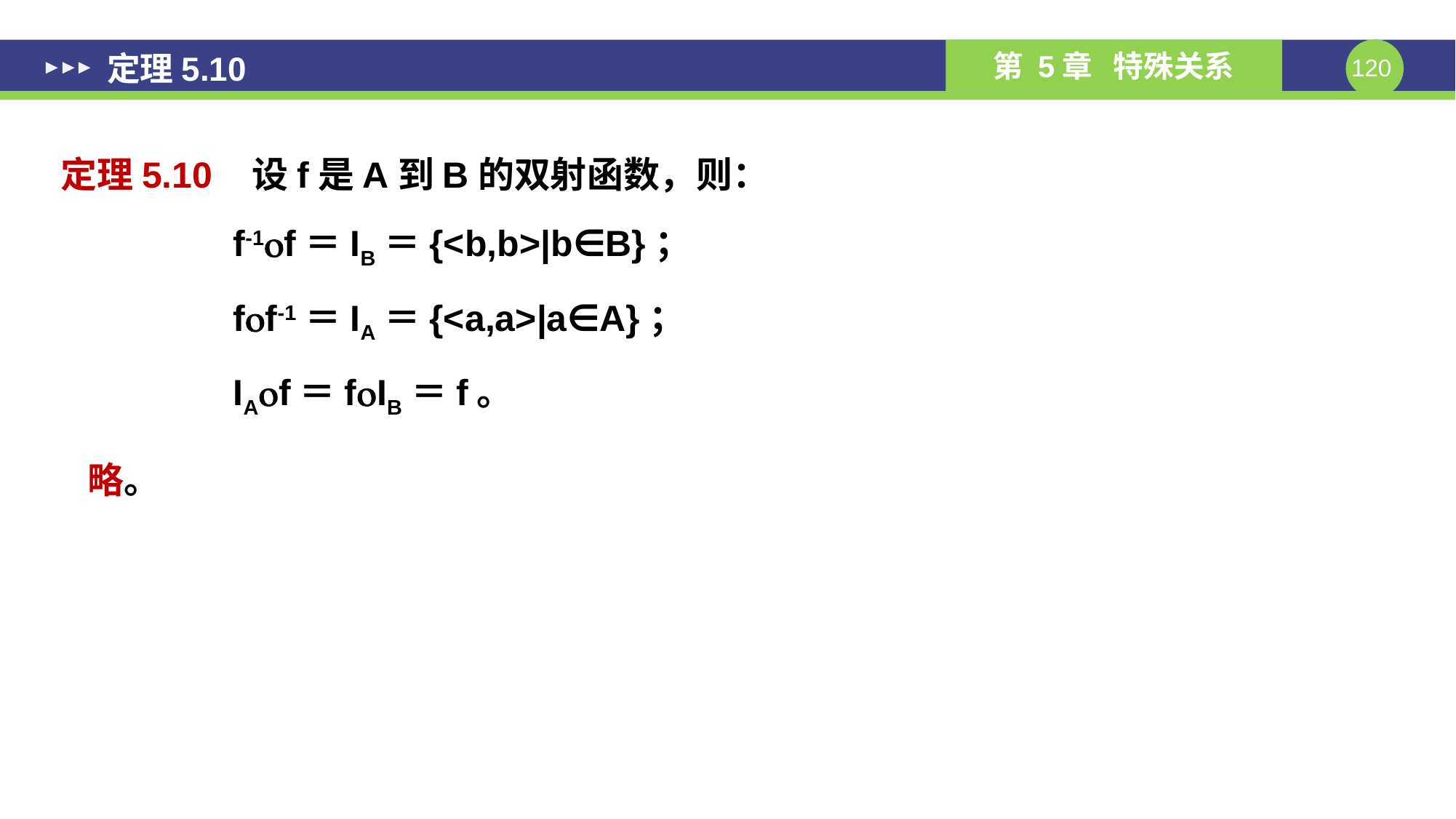

# 定理5.10
定理5.10   设f是A到B的双射函数，则：
		f-1οf＝IB＝{<b,b>|b∈B}；
		fοf-1＝IA＝{<a,a>|a∈A}；
		IAοf＝fοIB＝f。
略。